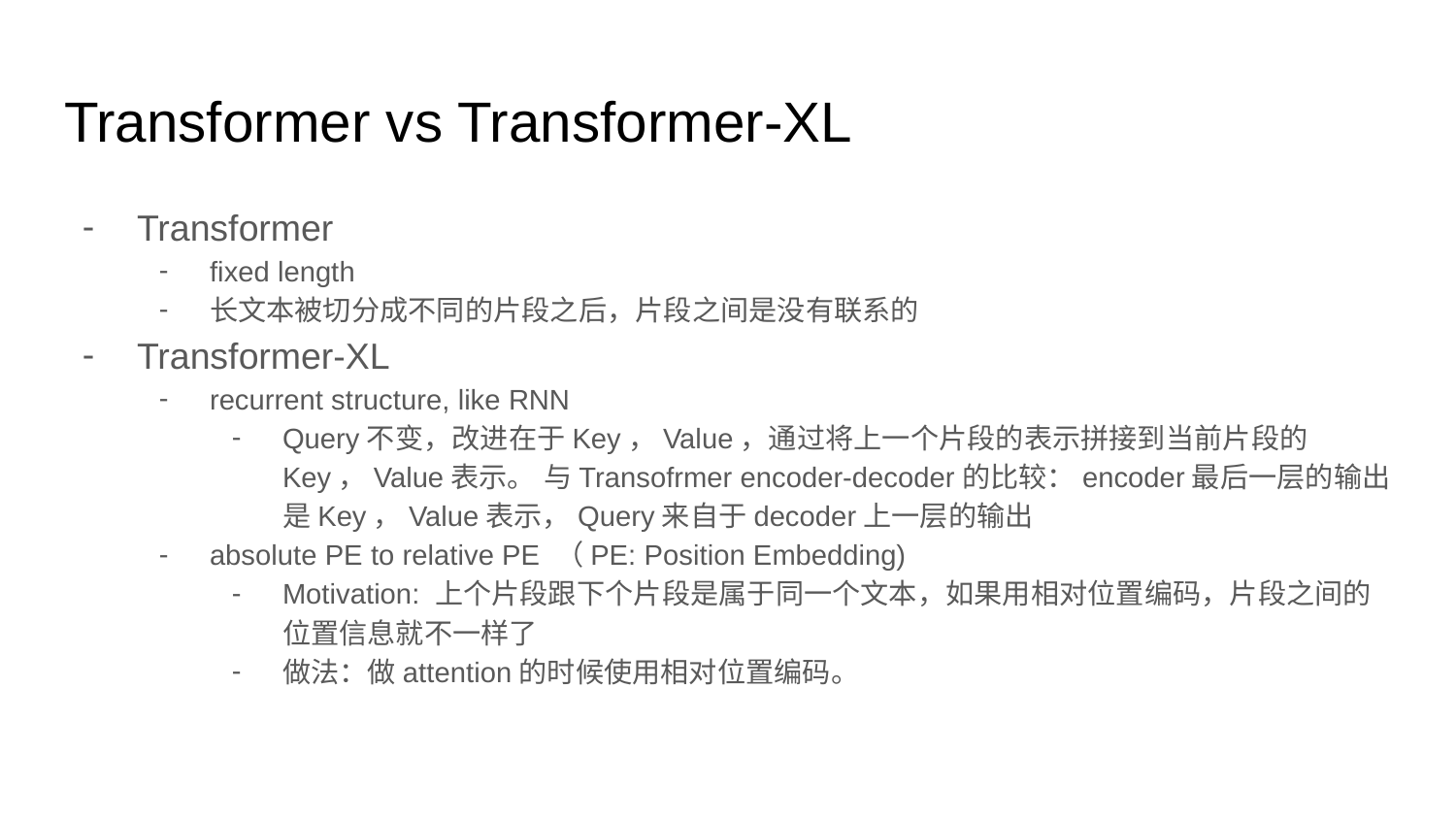

# Transformer vs Transformer-XL
Transformer
fixed length
长文本被切分成不同的片段之后，片段之间是没有联系的
Transformer-XL
recurrent structure, like RNN
Query不变，改进在于Key，Value，通过将上一个片段的表示拼接到当前片段的Key，Value表示。 与Transofrmer encoder-decoder的比较：encoder最后一层的输出是Key，Value表示，Query来自于decoder上一层的输出
absolute PE to relative PE （PE: Position Embedding)
Motivation: 上个片段跟下个片段是属于同一个文本，如果用相对位置编码，片段之间的位置信息就不一样了
做法：做attention的时候使用相对位置编码。